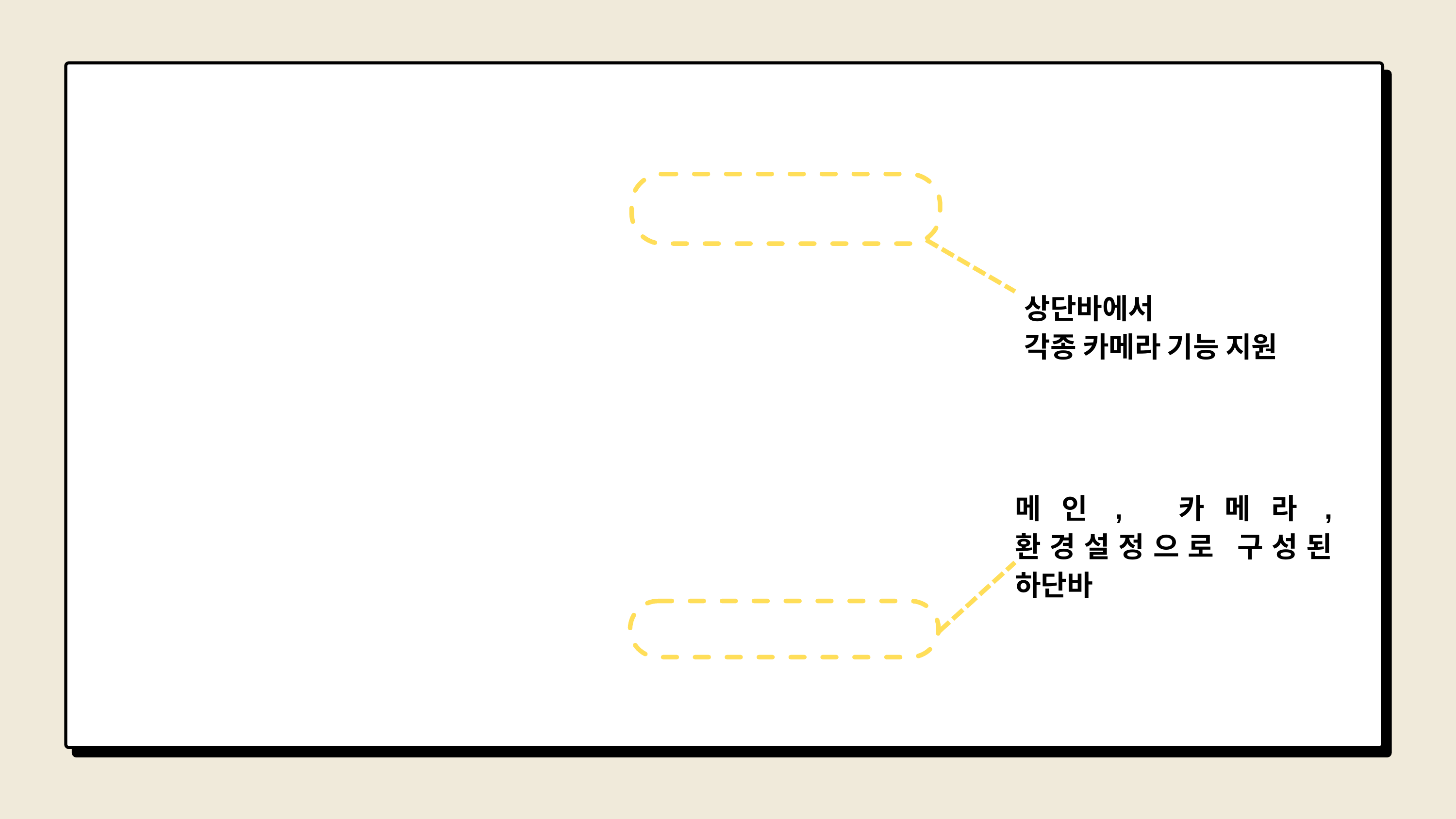

프로토타입

상단바에서
각종 카메라 기능 지원

메인, 카메라, 환경설정으로 구성된 하단바